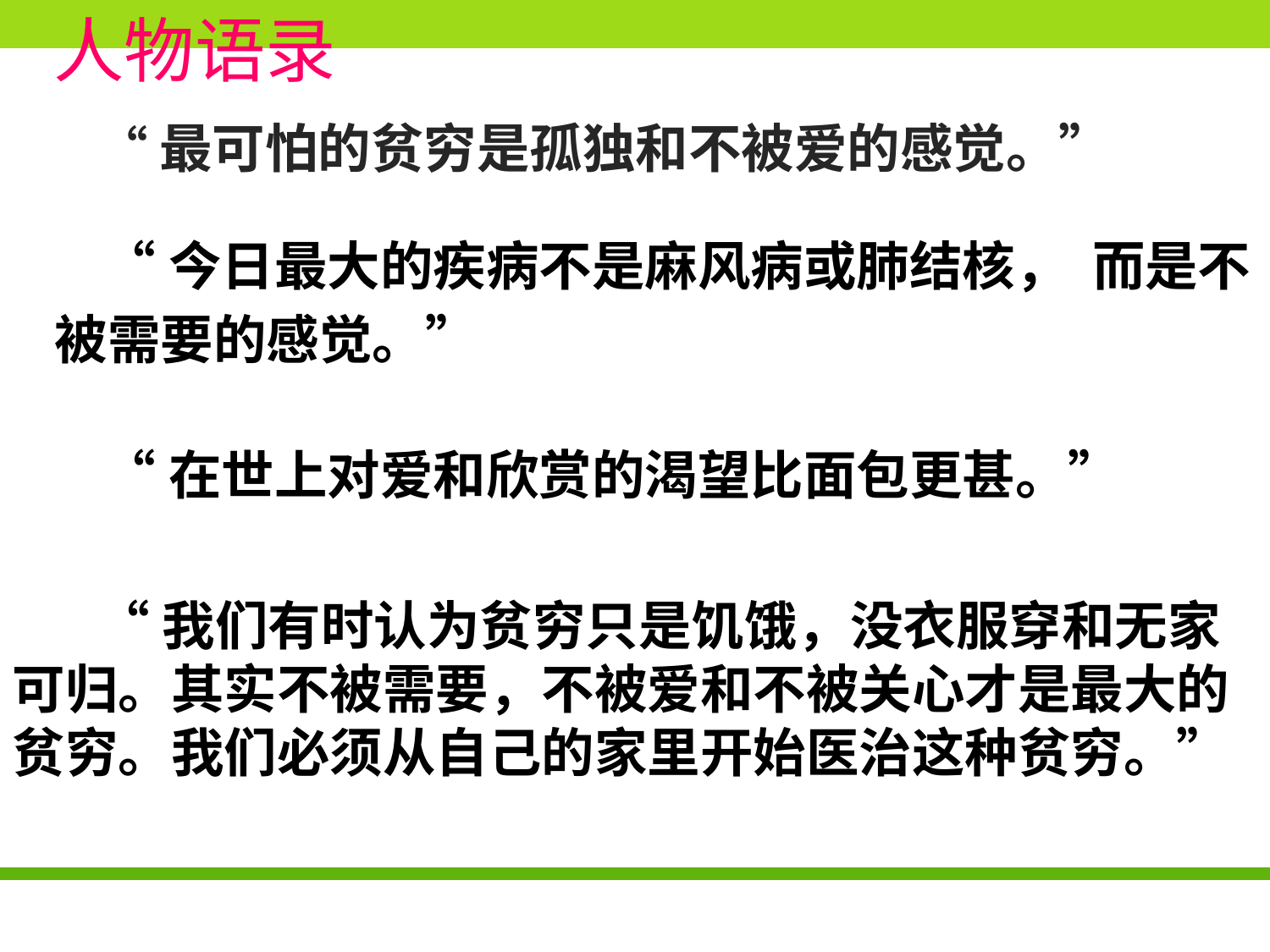

人物语录
     “最可怕的贫穷是孤独和不被爱的感觉。”
    “今日最大的疾病不是麻风病或肺结核，  而是不被需要的感觉。”
    “在世上对爱和欣赏的渴望比面包更甚。”
       “我们有时认为贫穷只是饥饿，没衣服穿和无家可归。其实不被需要，不被爱和不被关心才是最大的贫穷。我们必须从自己的家里开始医治这种贫穷。”